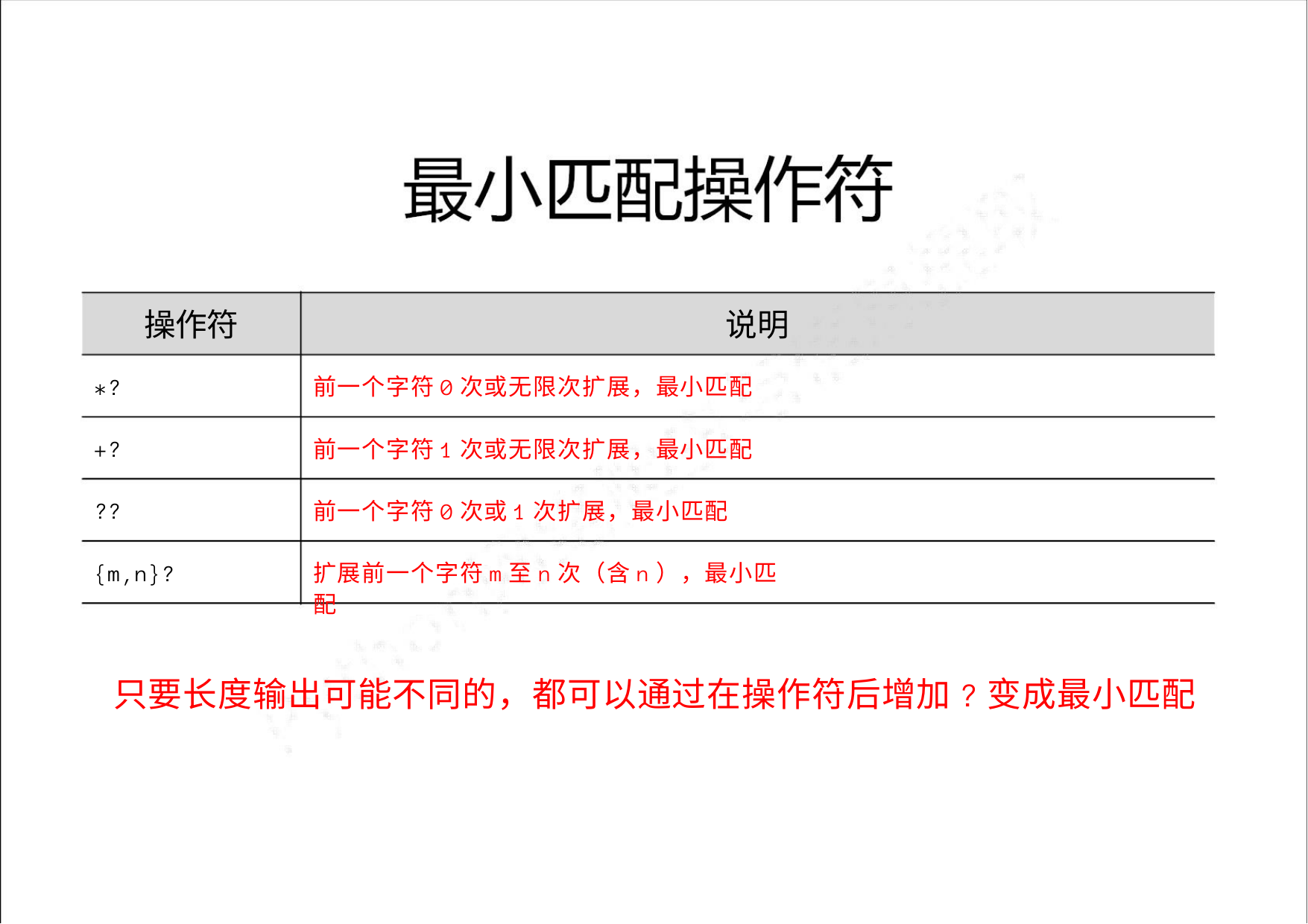

操作符
说明
前一个字符0次或无限次扩展，最小匹配
*?
+?
??
前一个字符1次或无限次扩展，最小匹配
前一个字符0次或1次扩展，最小匹配
扩展前一个字符m至n次（含n），最小匹配
{m,n}?
只要长度输出可能不同的，都可以通过在操作符后增加?变成最小匹配